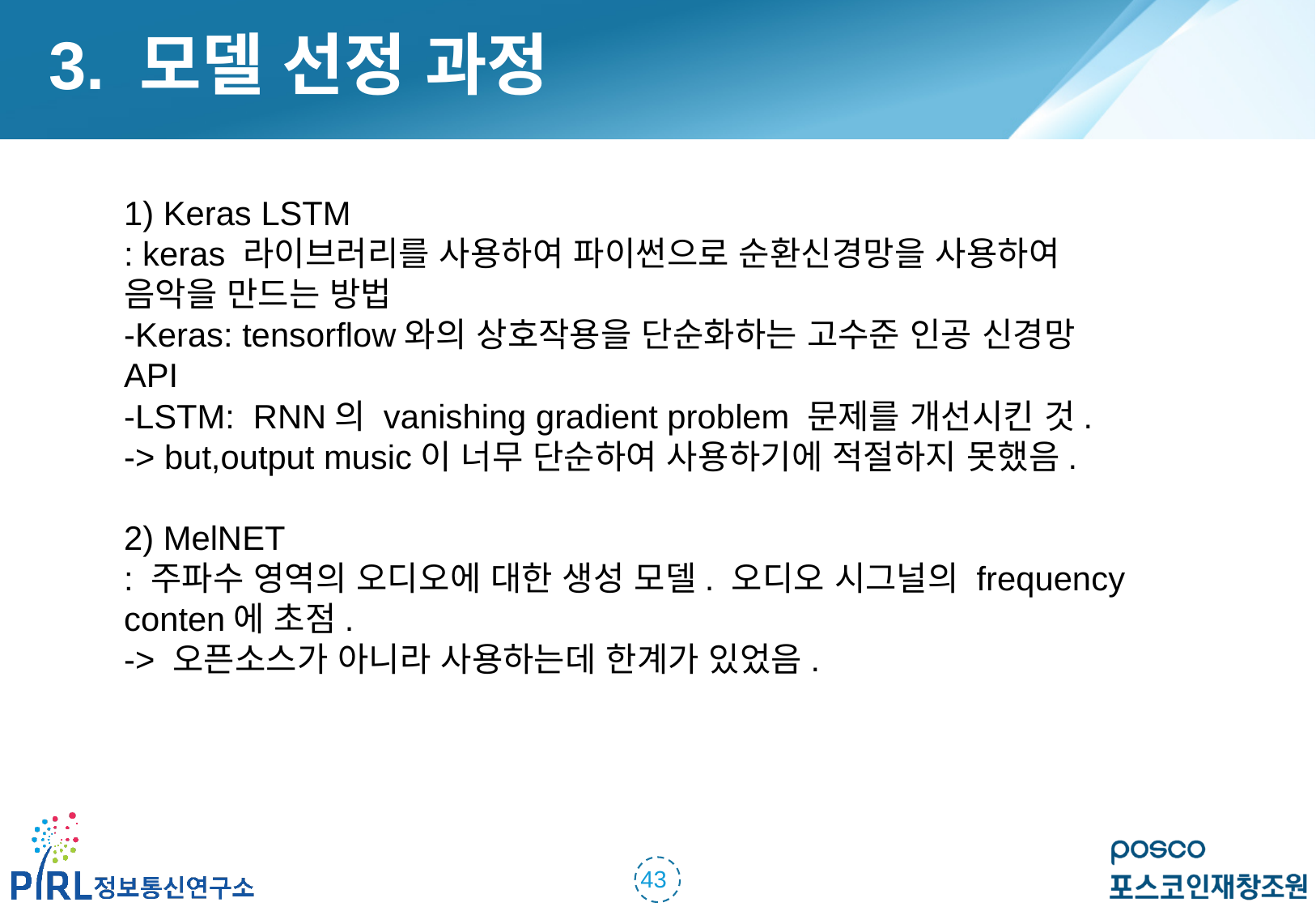

3. 모델 선정 과정
1) Keras LSTM
: keras 라이브러리를 사용하여 파이썬으로 순환신경망을 사용하여 음악을 만드는 방법
-Keras: tensorflow와의 상호작용을 단순화하는 고수준 인공 신경망 API
-LSTM:  RNN의 vanishing gradient problem 문제를 개선시킨 것.
-> but,output music이 너무 단순하여 사용하기에 적절하지 못했음.

2) MelNET
: 주파수 영역의 오디오에 대한 생성 모델. 오디오 시그널의 frequency conten에 초점.
-> 오픈소스가 아니라 사용하는데 한계가 있었음.